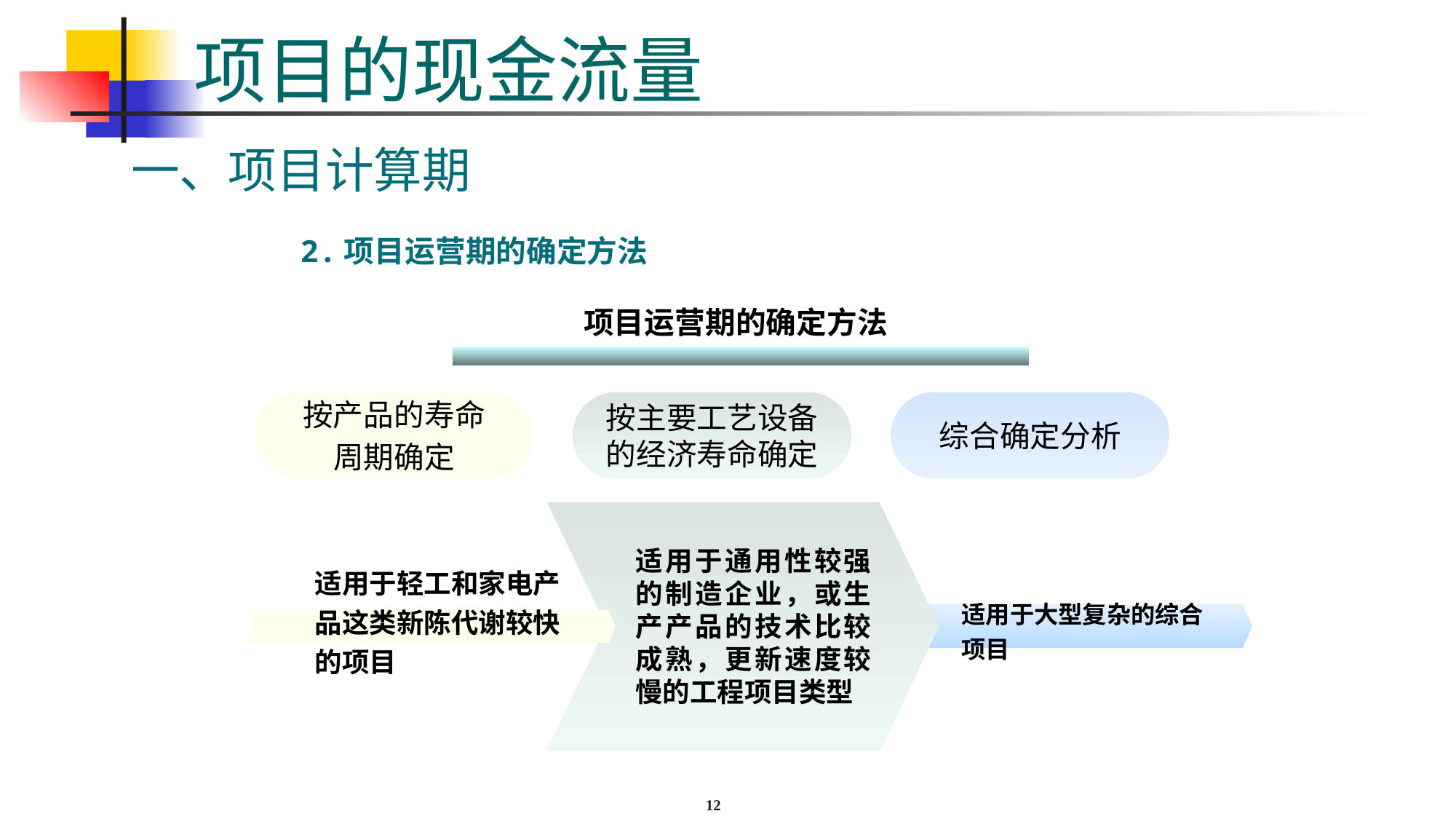

# 项目的现金流量
一、项目计算期
2.项目运营期的确定方法
项目运营期的确定方法

按产品的寿命
周期确定
按主要工艺设备的经济寿命确定
综合确定分析

适用于通用性较强的制造企业，或生产产品的技术比较成熟，更新速度较慢的工程项目类型
适用于轻工和家电产品这类新陈代谢较快的项目

适用于大型复杂的综合项目

12